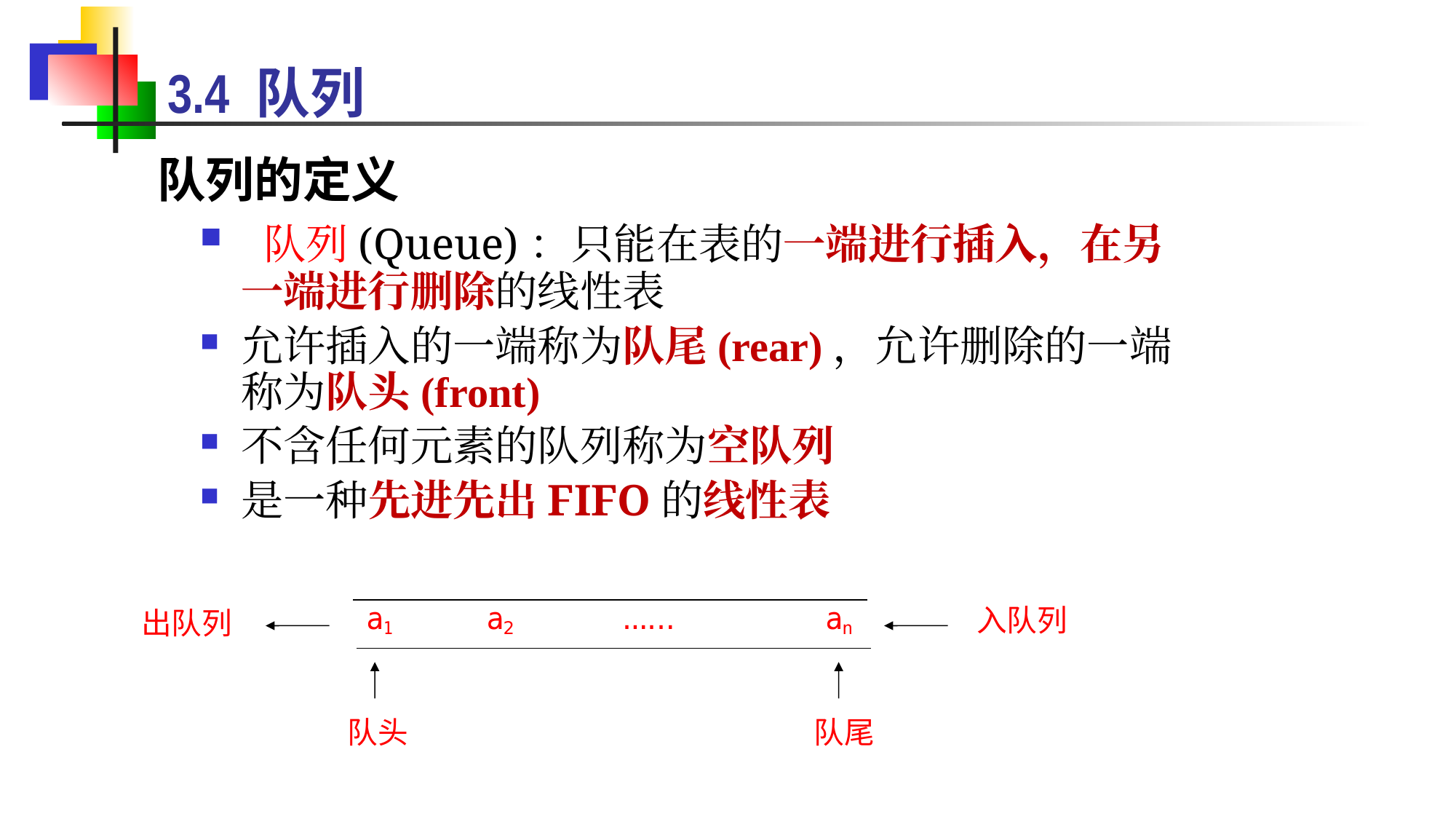

3.4 队列
队列的定义
 队列(Queue)：只能在表的一端进行插入，在另一端进行删除的线性表
允许插入的一端称为队尾(rear)，允许删除的一端称为队头(front)
不含任何元素的队列称为空队列
是一种先进先出FIFO的线性表

a1          a2            …...                an
入队列
出队列

队头
队尾